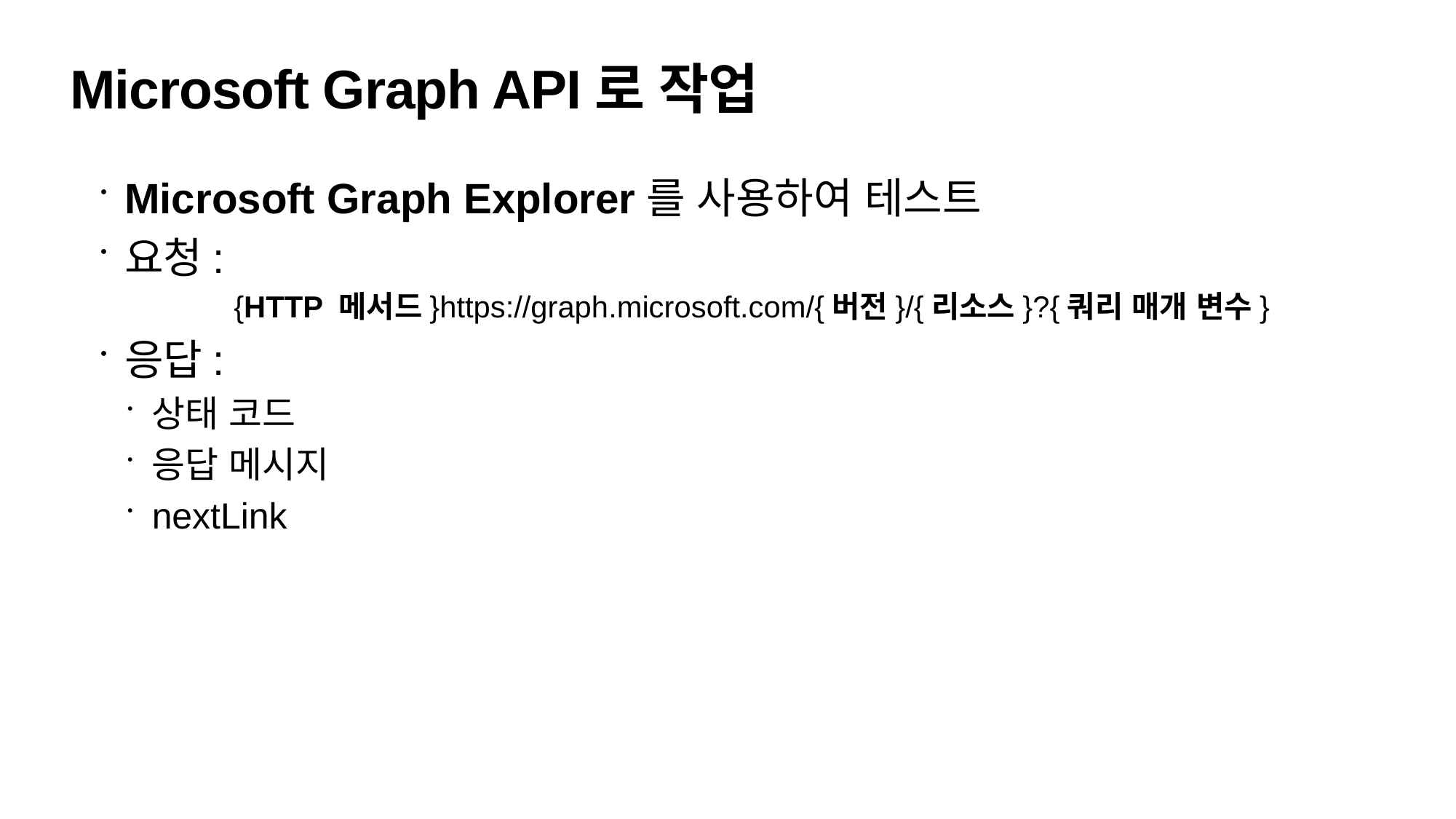

# Microsoft Graph API로 작업
Microsoft Graph Explorer를 사용하여 테스트
요청:
	{HTTP 메서드}https://graph.microsoft.com/{버전}/{리소스}?{쿼리 매개 변수}
응답:
상태 코드
응답 메시지
nextLink